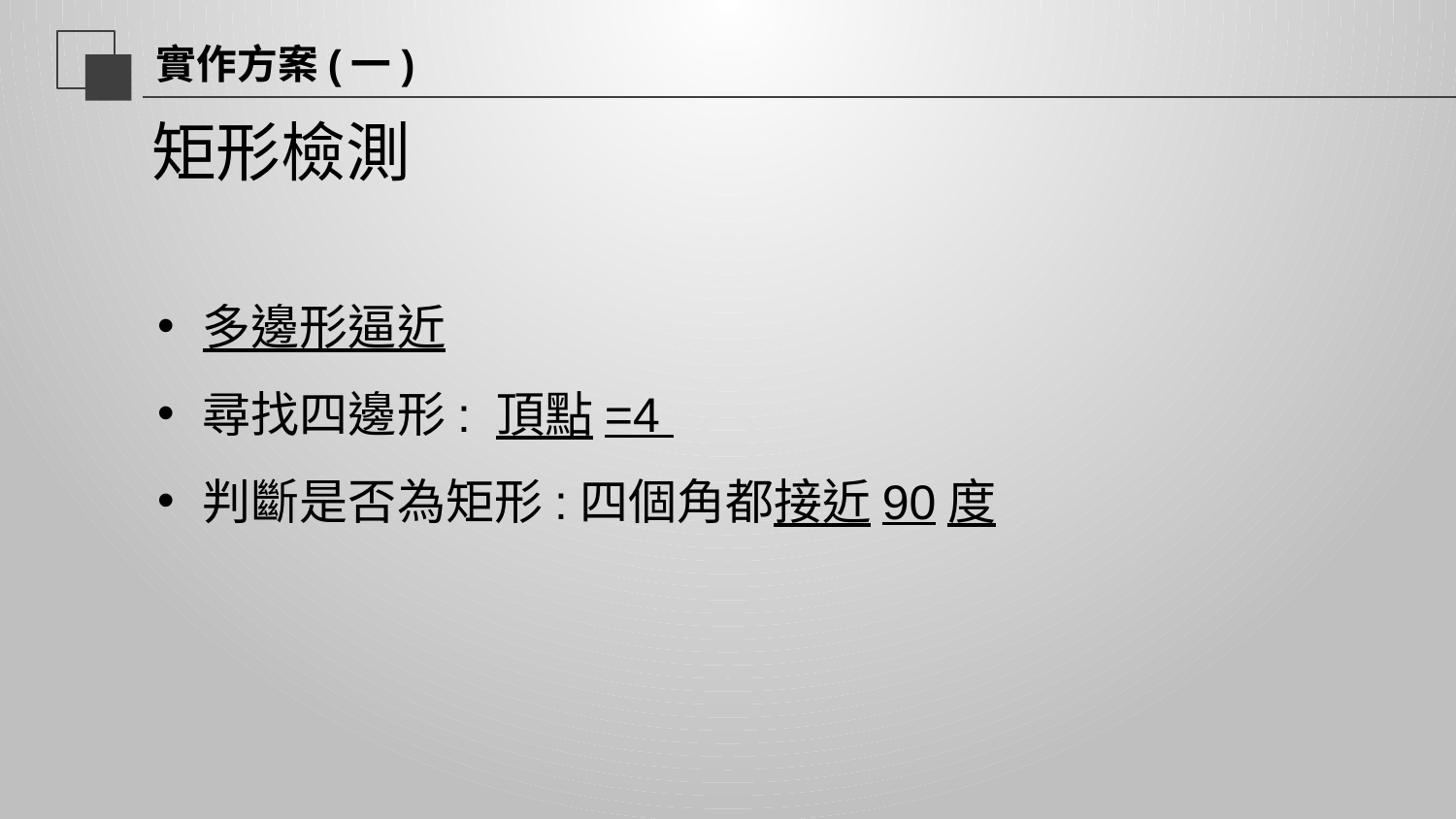

# 實作方案(一)
矩形檢測
多邊形逼近
尋找四邊形: 頂點=4
判斷是否為矩形:四個角都接近90度